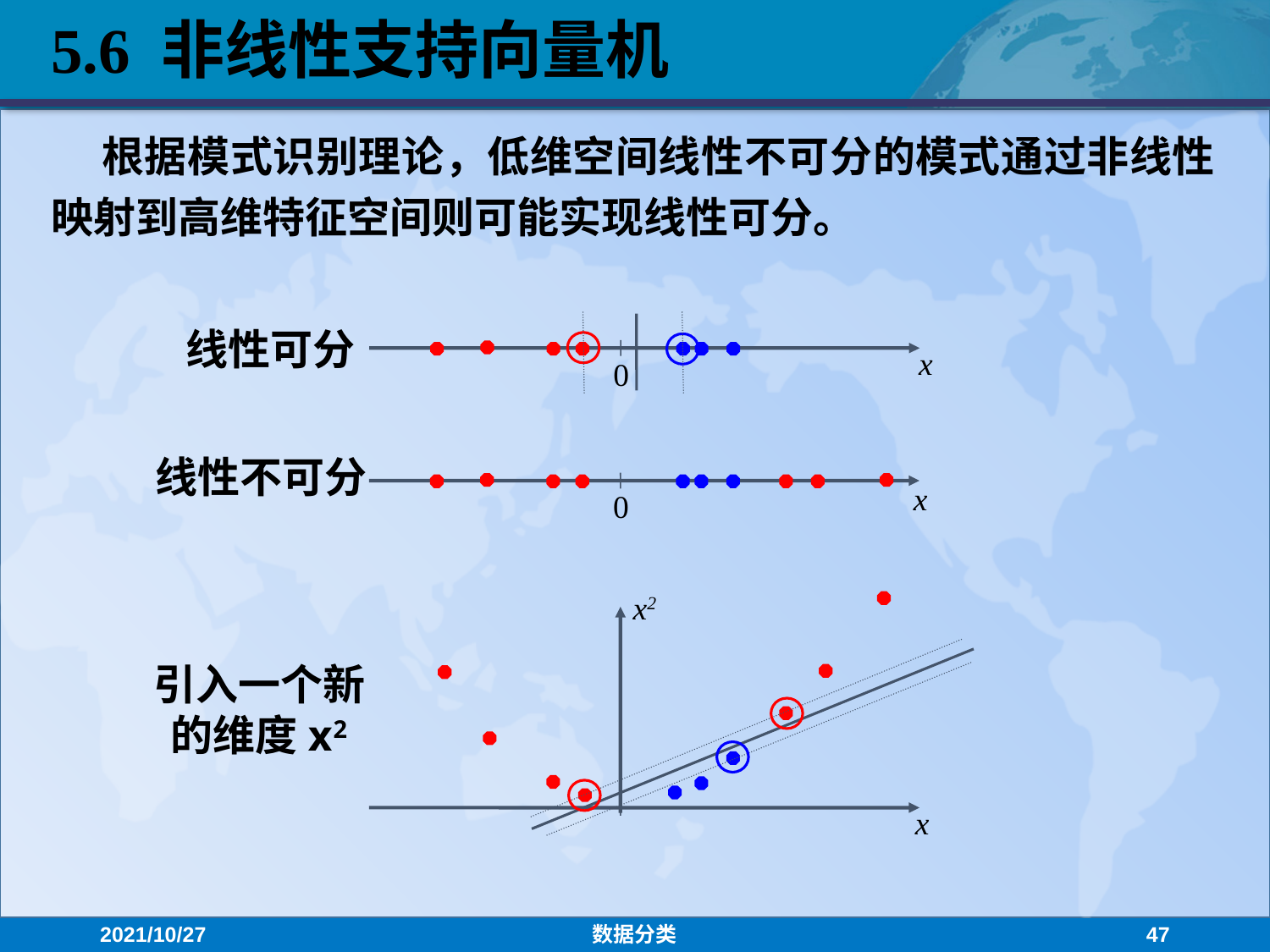

5.6 非线性支持向量机
    根据模式识别理论，低维空间线性不可分的模式通过非线性映射到高维特征空间则可能实现线性可分。

x

0
线性可分
线性不可分

x

0
x2

引入一个新的维度x2
x
2021/10/27
数据分类
47